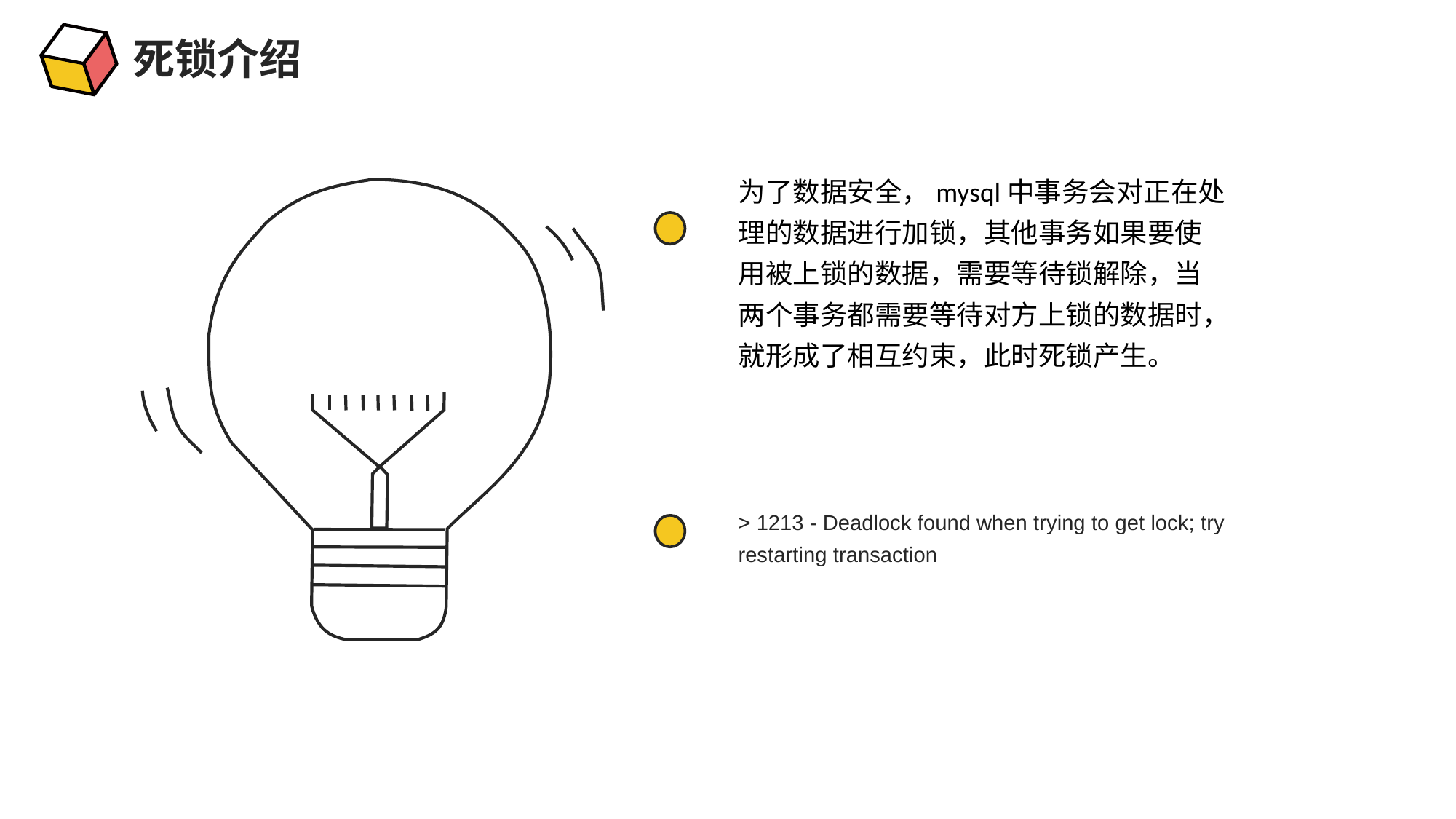

死锁介绍
为了数据安全，mysql中事务会对正在处理的数据进行加锁，其他事务如果要使用被上锁的数据，需要等待锁解除，当两个事务都需要等待对方上锁的数据时，就形成了相互约束，此时死锁产生。

> 1213 - Deadlock found when trying to get lock; try restarting transaction